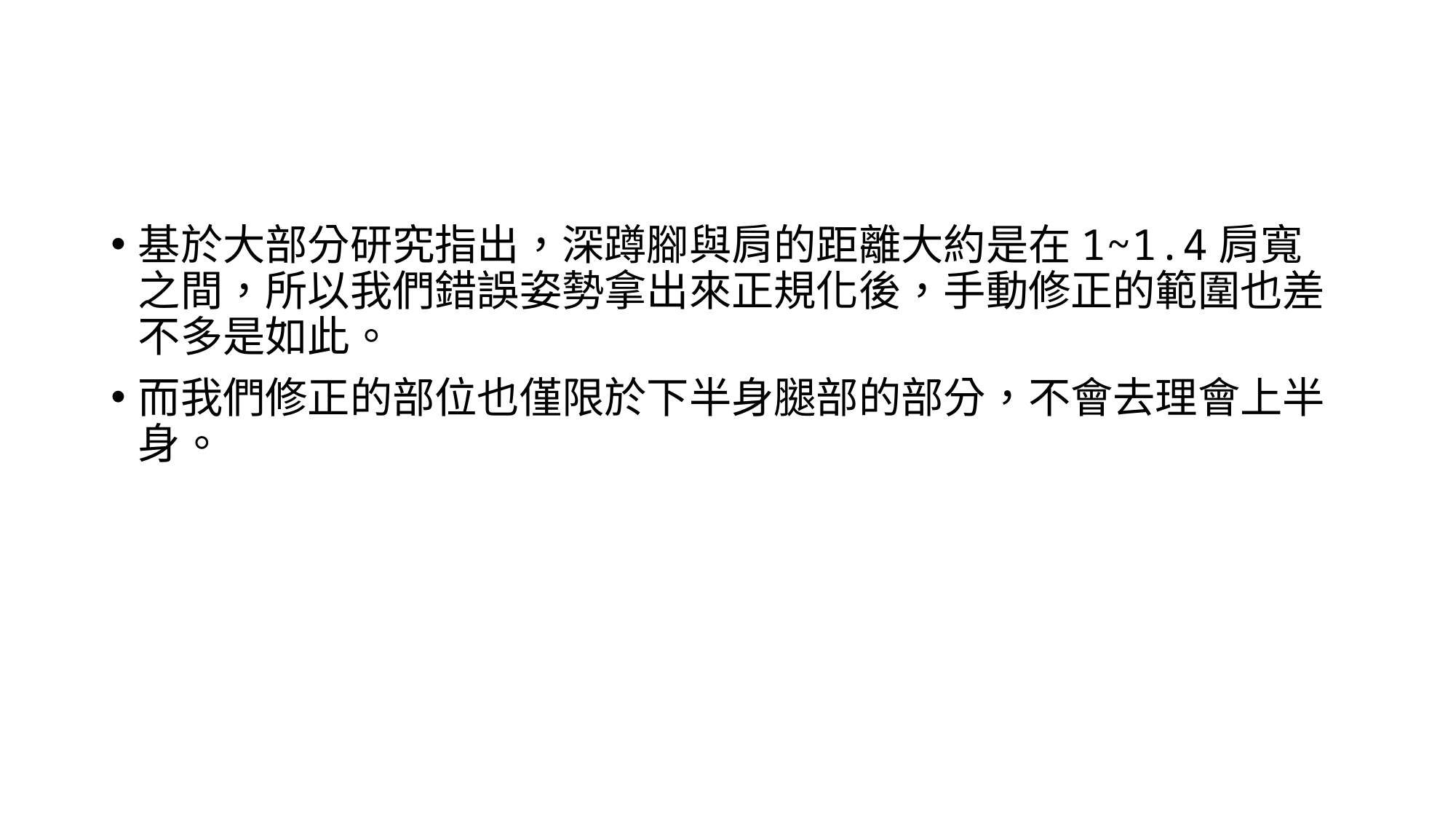

#
基於大部分研究指出，深蹲腳與肩的距離大約是在1~1.4肩寬之間，所以我們錯誤姿勢拿出來正規化後，手動修正的範圍也差不多是如此。
而我們修正的部位也僅限於下半身腿部的部分，不會去理會上半身。